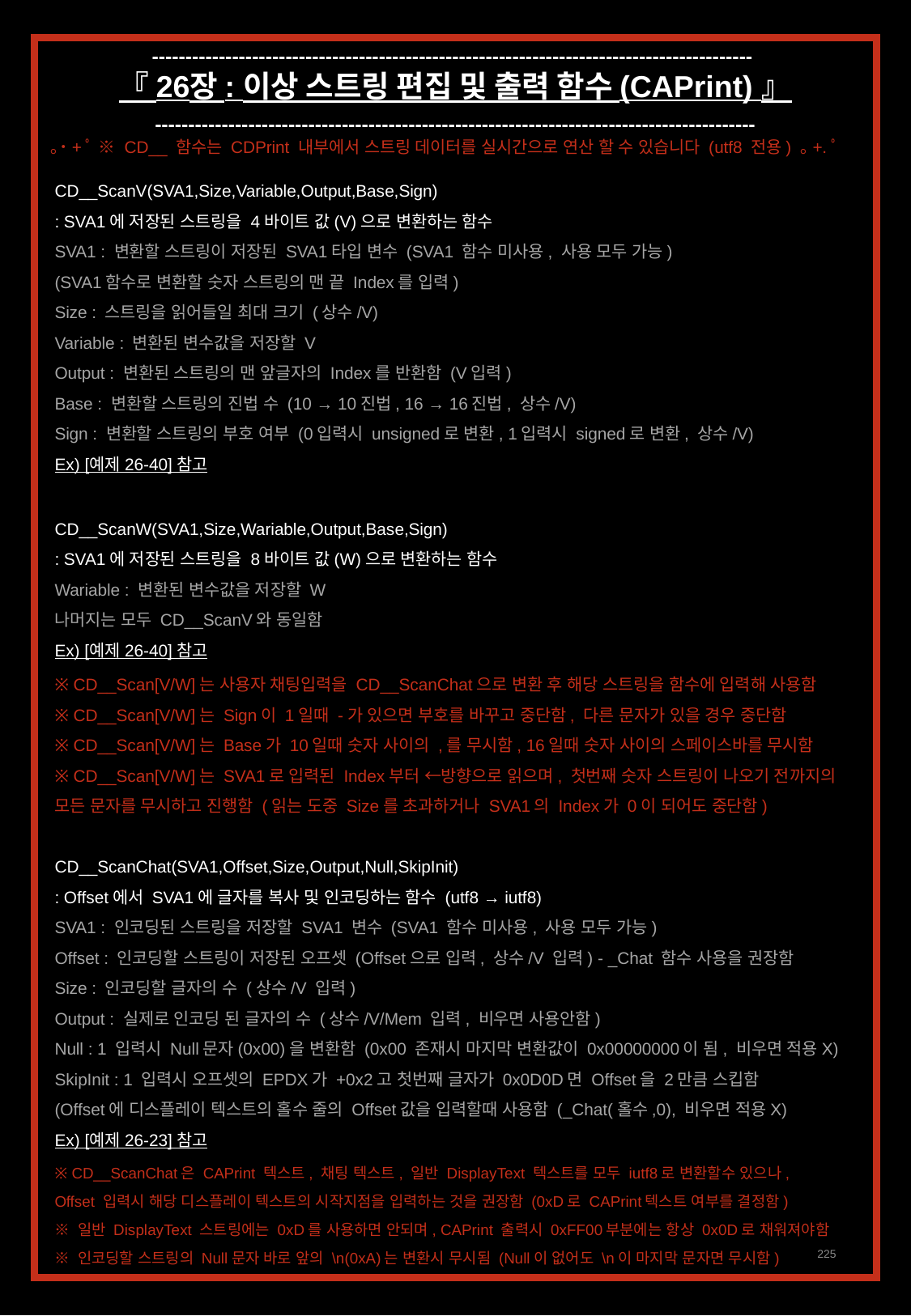

------------------------------------------------------------------------------------------
『 26장 : 이상 스트링 편집 및 출력 함수 (CAPrint) 』
------------------------------------------------------------------------------------------

｡˙+ﾟ ※ CD__ 함수는 CDPrint 내부에서 스트링 데이터를 실시간으로 연산 할 수 있습니다 (utf8 전용) ｡+.ﾟ
CD__ScanV(SVA1,Size,Variable,Output,Base,Sign)
: SVA1에 저장된 스트링을 4바이트 값(V)으로 변환하는 함수
SVA1 : 변환할 스트링이 저장된 SVA1타입 변수 (SVA1 함수 미사용, 사용 모두 가능)
(SVA1함수로 변환할 숫자 스트링의 맨 끝 Index를 입력)
Size : 스트링을 읽어들일 최대 크기 (상수/V)
Variable : 변환된 변수값을 저장할 V
Output : 변환된 스트링의 맨 앞글자의 Index를 반환함 (V입력)
Base : 변환할 스트링의 진법 수 (10 → 10진법, 16 → 16진법, 상수/V)
Sign : 변환할 스트링의 부호 여부 (0입력시 unsigned로 변환, 1입력시 signed로 변환, 상수/V)
Ex) [예제 26-40] 참고

CD__ScanW(SVA1,Size,Wariable,Output,Base,Sign)
: SVA1에 저장된 스트링을 8바이트 값(W)으로 변환하는 함수
Wariable : 변환된 변수값을 저장할 W
나머지는 모두 CD__ScanV와 동일함
Ex) [예제 26-40] 참고
※ CD__Scan[V/W]는 사용자 채팅입력을 CD__ScanChat으로 변환 후 해당 스트링을 함수에 입력해 사용함
※ CD__Scan[V/W]는 Sign이 1일때 -가 있으면 부호를 바꾸고 중단함, 다른 문자가 있을 경우 중단함
※ CD__Scan[V/W]는 Base가 10일때 숫자 사이의 ,를 무시함, 16일때 숫자 사이의 스페이스바를 무시함
※ CD__Scan[V/W]는 SVA1로 입력된 Index부터 ←방향으로 읽으며, 첫번째 숫자 스트링이 나오기 전까지의
모든 문자를 무시하고 진행함 (읽는 도중 Size를 초과하거나 SVA1의 Index가 0이 되어도 중단함)

CD__ScanChat(SVA1,Offset,Size,Output,Null,SkipInit)
: Offset에서 SVA1에 글자를 복사 및 인코딩하는 함수 (utf8 → iutf8)
SVA1 : 인코딩된 스트링을 저장할 SVA1 변수 (SVA1 함수 미사용, 사용 모두 가능)
Offset : 인코딩할 스트링이 저장된 오프셋 (Offset으로 입력, 상수/V 입력) - _Chat 함수 사용을 권장함
Size : 인코딩할 글자의 수 (상수/V 입력)
Output : 실제로 인코딩 된 글자의 수 (상수/V/Mem 입력, 비우면 사용안함)
Null : 1 입력시 Null문자(0x00)을 변환함 (0x00 존재시 마지막 변환값이 0x00000000이 됨, 비우면 적용X)
SkipInit : 1 입력시 오프셋의 EPDX가 +0x2고 첫번째 글자가 0x0D0D면 Offset을 2만큼 스킵함
(Offset에 디스플레이 텍스트의 홀수 줄의 Offset값을 입력할때 사용함 (_Chat(홀수,0), 비우면 적용X)
Ex) [예제 26-23] 참고
※ CD__ScanChat은 CAPrint 텍스트, 채팅 텍스트, 일반 DisplayText 텍스트를 모두 iutf8로 변환할수 있으나,
Offset 입력시 해당 디스플레이 텍스트의 시작지점을 입력하는 것을 권장함 (0xD로 CAPrint텍스트 여부를 결정함)
※ 일반 DisplayText 스트링에는 0xD를 사용하면 안되며, CAPrint 출력시 0xFF00부분에는 항상 0x0D로 채워져야함
※ 인코딩할 스트링의 Null문자 바로 앞의 \n(0xA)는 변환시 무시됨 (Null이 없어도 \n이 마지막 문자면 무시함)
225